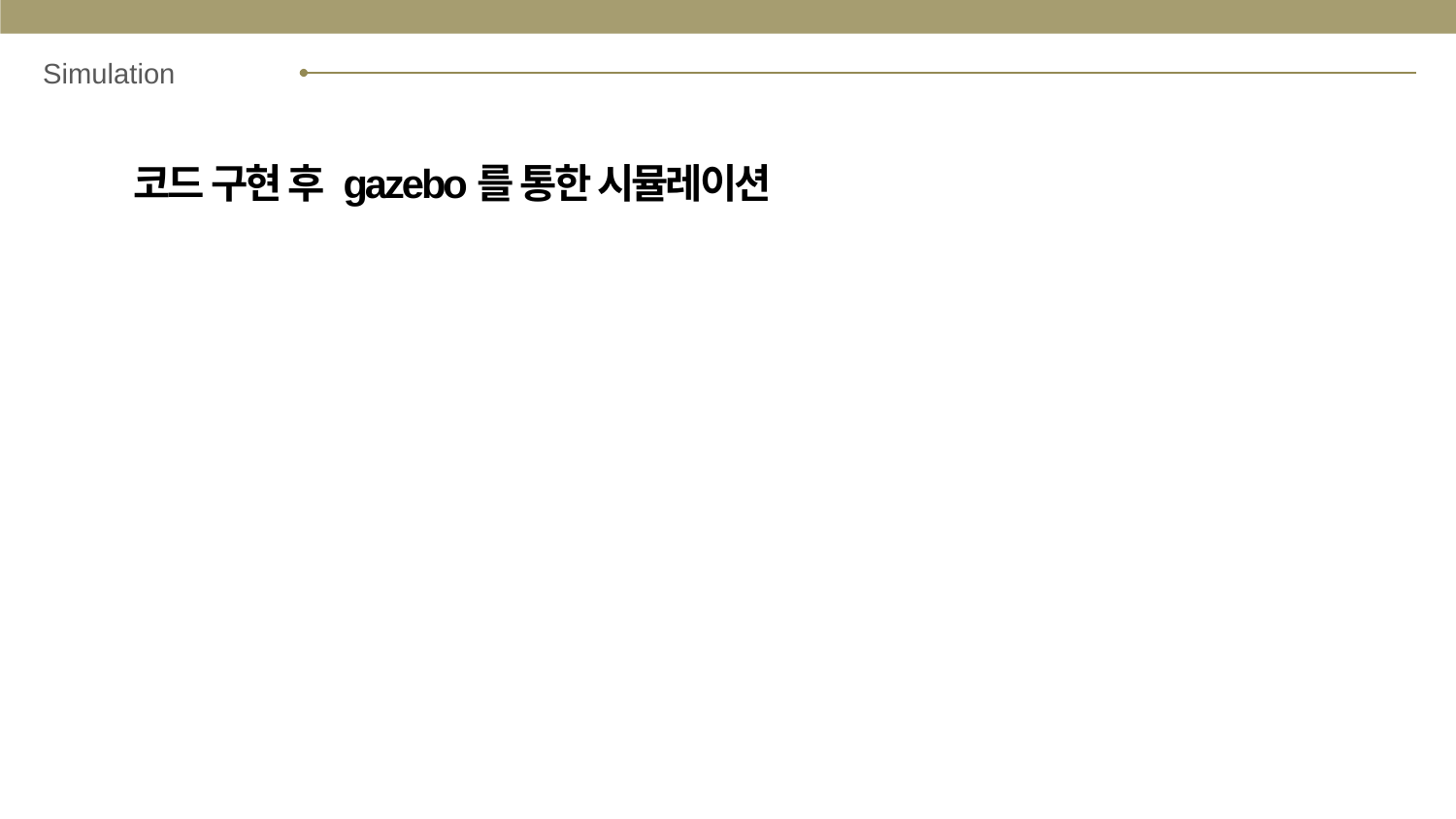

Simulation
코드 구현 후 gazebo를 통한 시뮬레이션